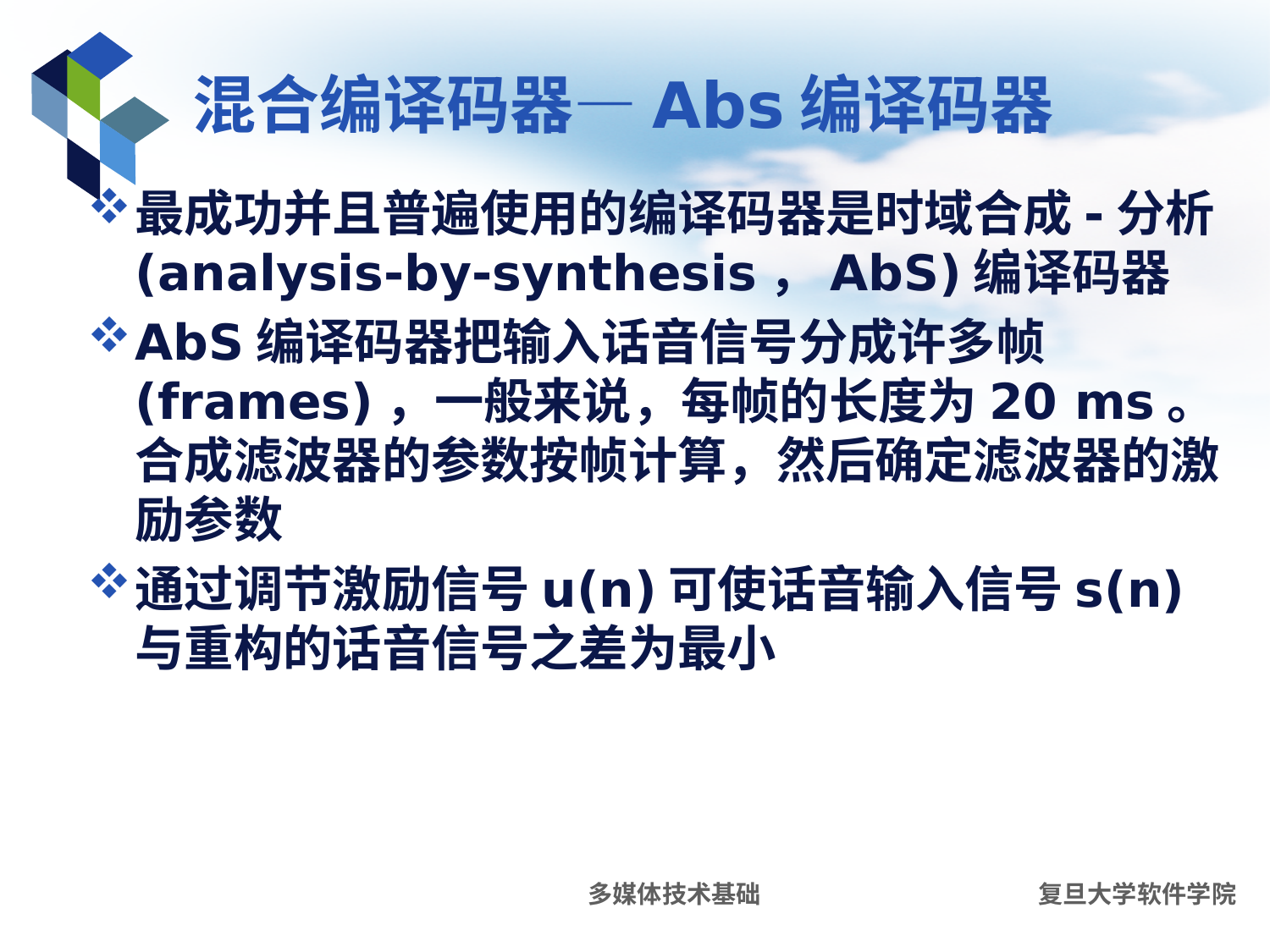

# 混合编译码器—Abs编译码器
最成功并且普遍使用的编译码器是时域合成-分析(analysis-by-synthesis，AbS)编译码器
AbS编译码器把输入话音信号分成许多帧(frames)，一般来说，每帧的长度为20 ms。合成滤波器的参数按帧计算，然后确定滤波器的激励参数
通过调节激励信号u(n)可使话音输入信号s(n)与重构的话音信号之差为最小
多媒体技术基础